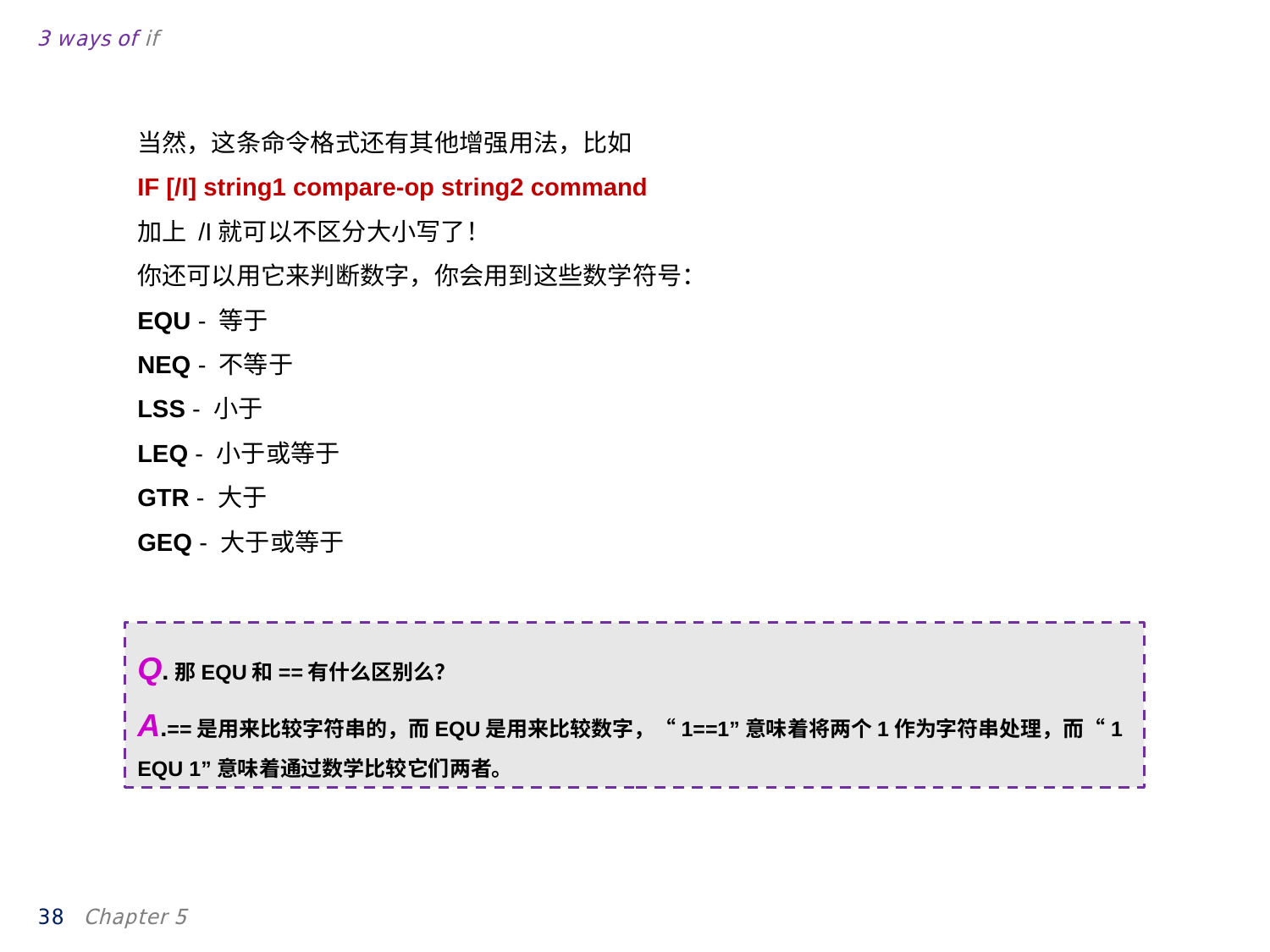

3 ways of if
当然，这条命令格式还有其他增强用法，比如
IF [/I] string1 compare-op string2 command
加上 /I就可以不区分大小写了！
你还可以用它来判断数字，你会用到这些数学符号：
EQU - 等于
NEQ - 不等于
LSS - 小于
LEQ - 小于或等于
GTR - 大于
GEQ - 大于或等于
Q.那EQU和==有什么区别么？
A.==是用来比较字符串的，而EQU是用来比较数字，“1==1”意味着将两个1作为字符串处理，而“1 EQU 1”意味着通过数学比较它们两者。
38   Chapter 5